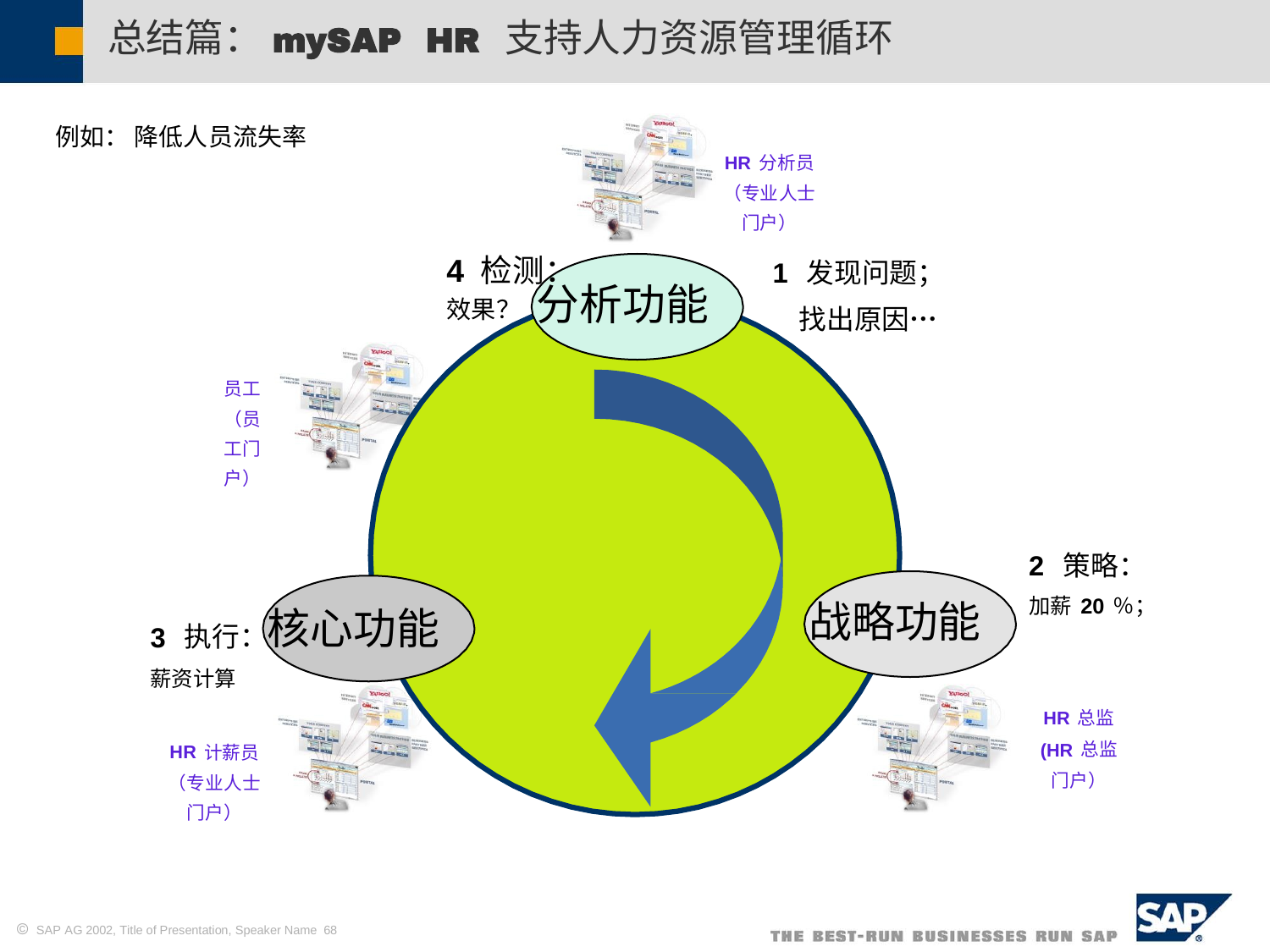

总结篇：mySAP
HR 支持人力资源管理循环

例如： 降低人员流失率
HR分析员
（专业人士门户）
4 检测：

1 发现问题；
找出原因…
分析功能
效果？

员工
（员工门户）
2 策略：
加薪20％；

战略功能
3 执行：核心功能
薪资计算

HR总监
(HR总监门户）
HR计薪员
（专业人士门户）
©  SAP AG 2002, Title of Presentation, Speaker Name  68